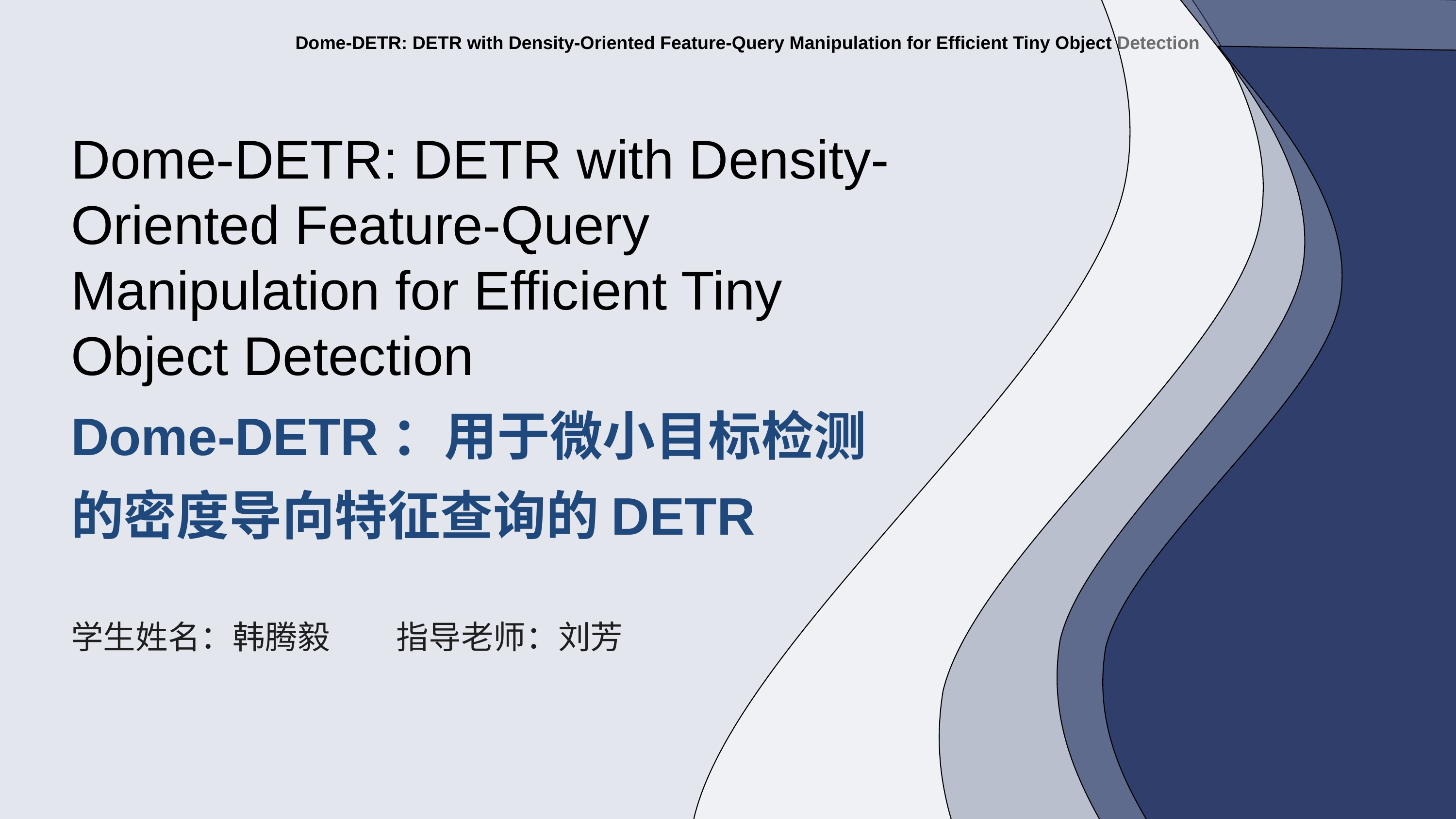

Dome-DETR: DETR with Density-Oriented Feature-Query
Manipulation for Efficient Tiny Object Detection
Dome-DETR：用于微小目标检测的密度导向特征查询的DETR
学生姓名：韩腾毅
指导老师：刘芳